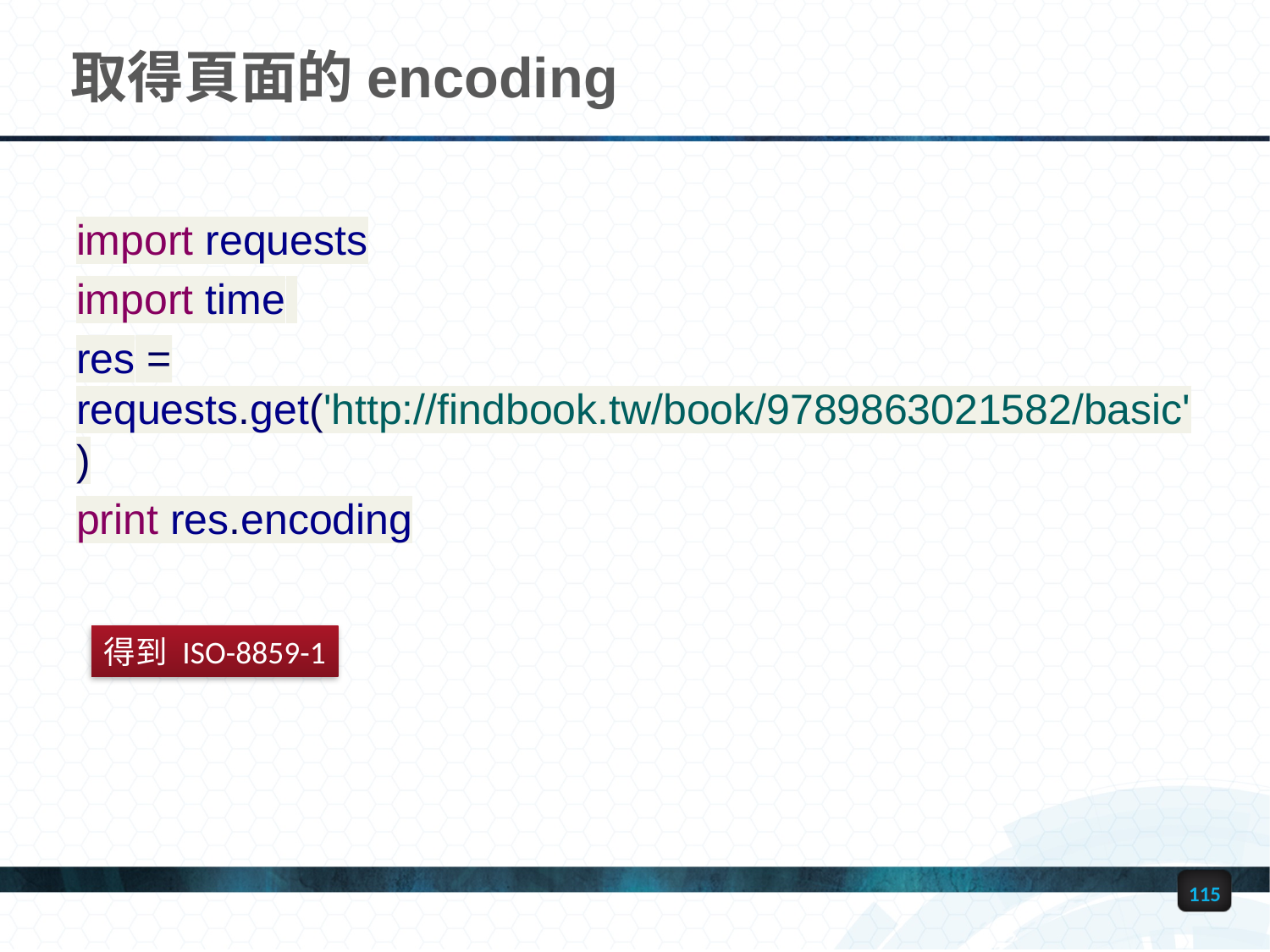

# 取得頁面的encoding
import requests
import time
res = requests.get('http://findbook.tw/book/9789863021582/basic')
print res.encoding

得到 ISO-8859-1
115